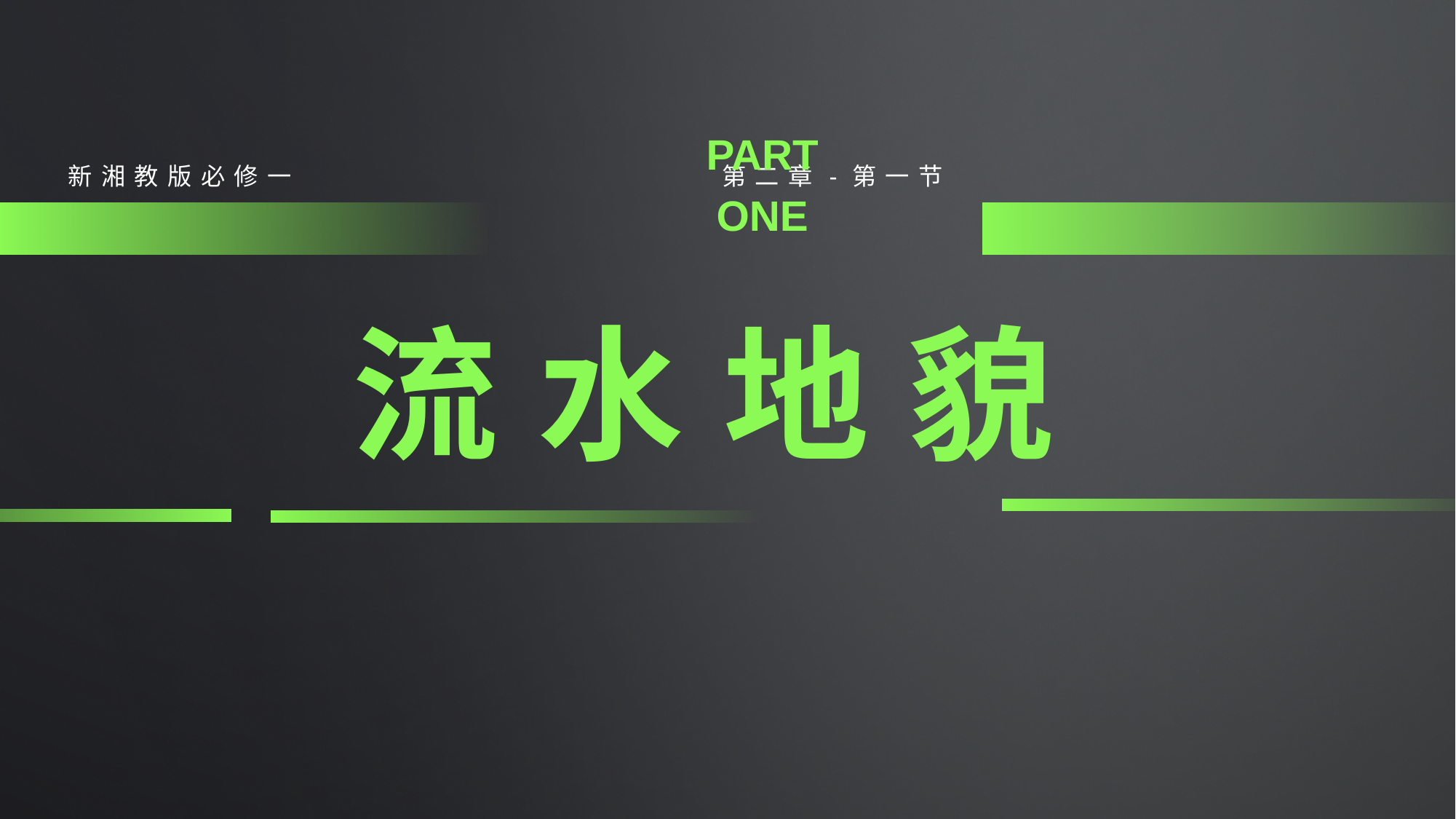

PART ONE
新湘教版必修一                             第二章-第一节

流
水
地
貌